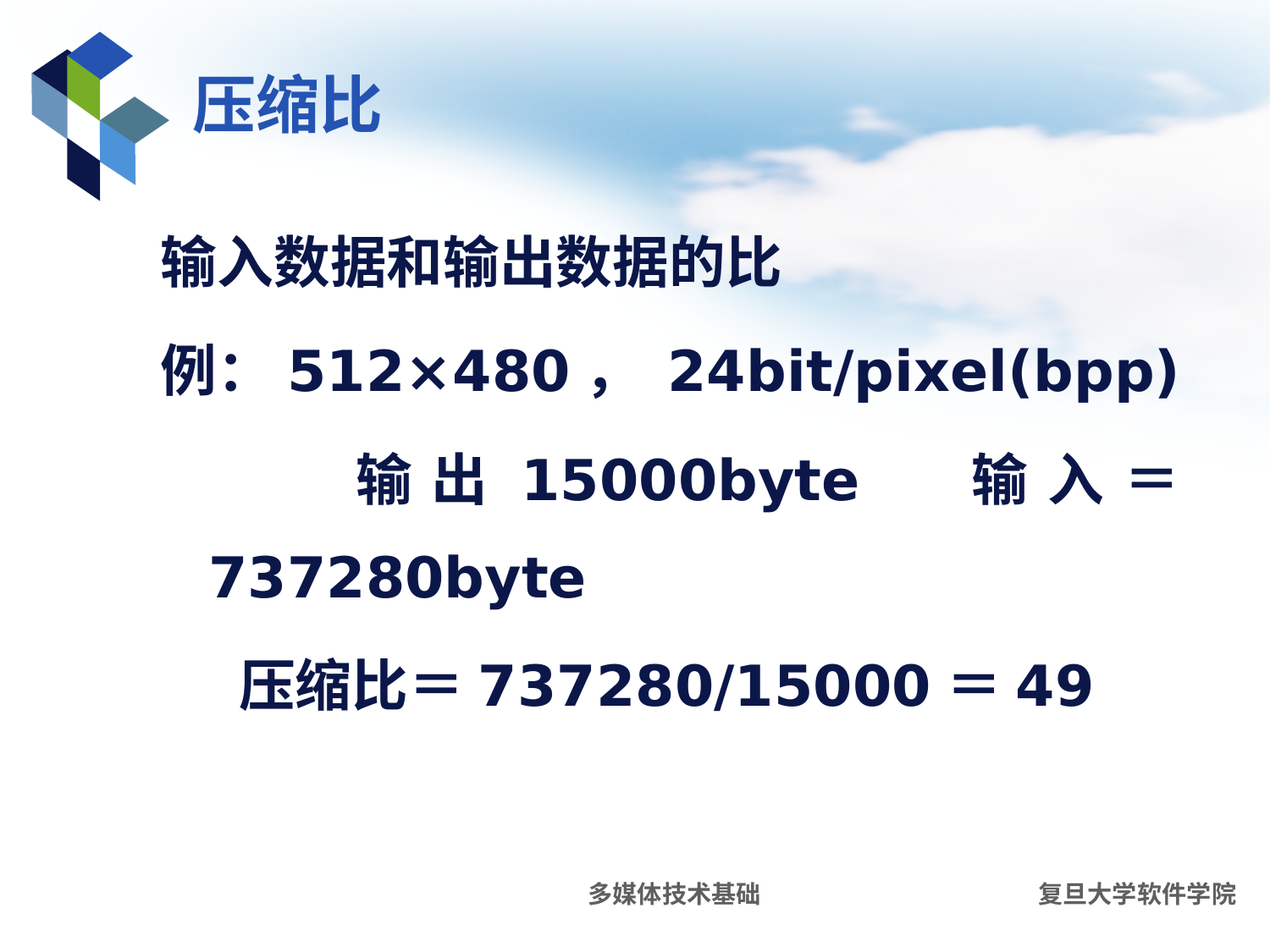

# 压缩比
输入数据和输出数据的比
例：512×480， 24bit/pixel(bpp)
     输出15000byte  输入＝737280byte
     压缩比＝737280/15000＝49

多媒体技术基础